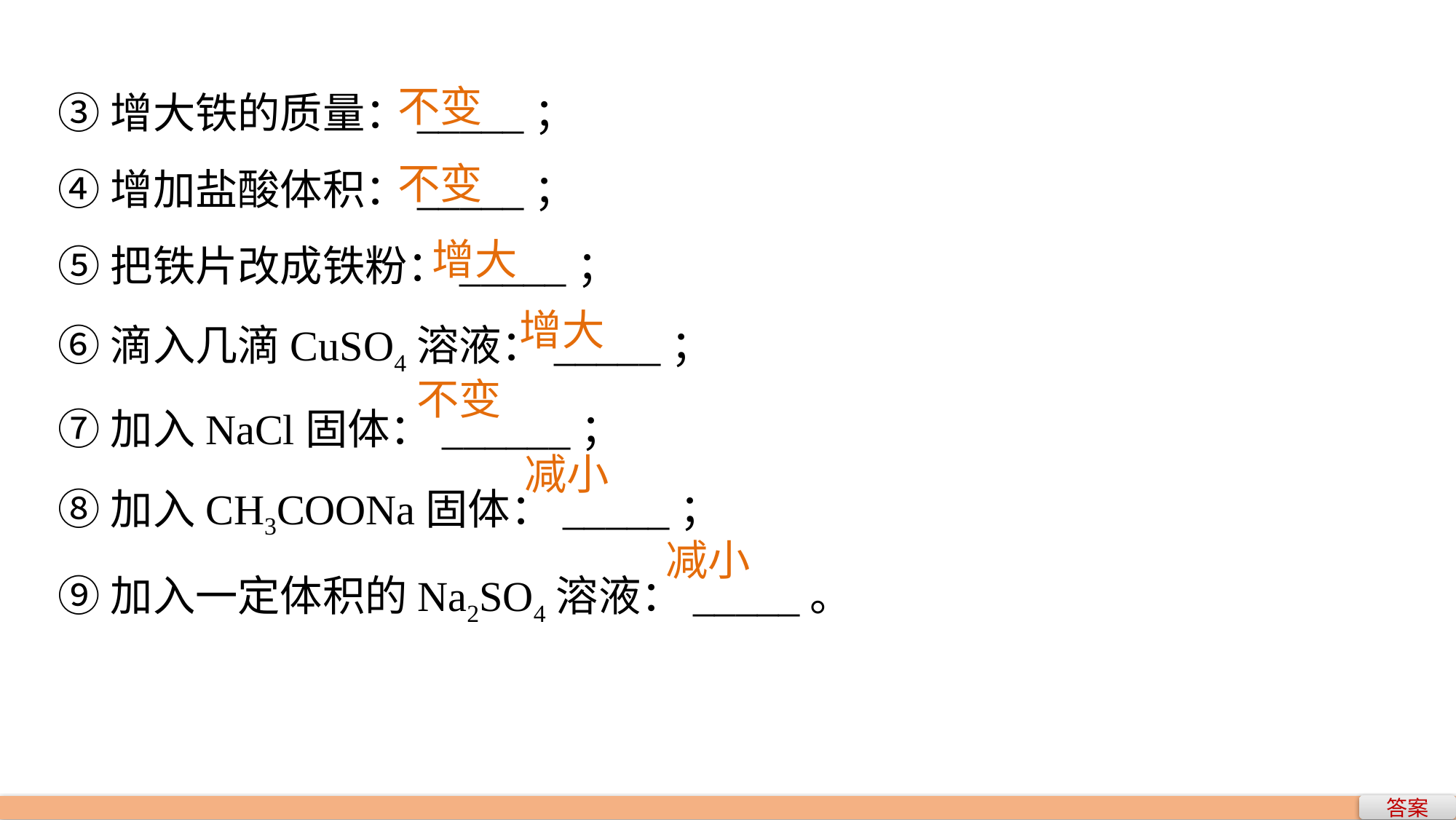

不变
③增大铁的质量：_____；
④增加盐酸体积：_____；
⑤把铁片改成铁粉：_____；
⑥滴入几滴CuSO4溶液：_____；
⑦加入NaCl固体：______；
⑧加入CH3COONa固体：_____；
⑨加入一定体积的Na2SO4溶液：_____。
不变
增大
增大
不变
减小
减小
答案